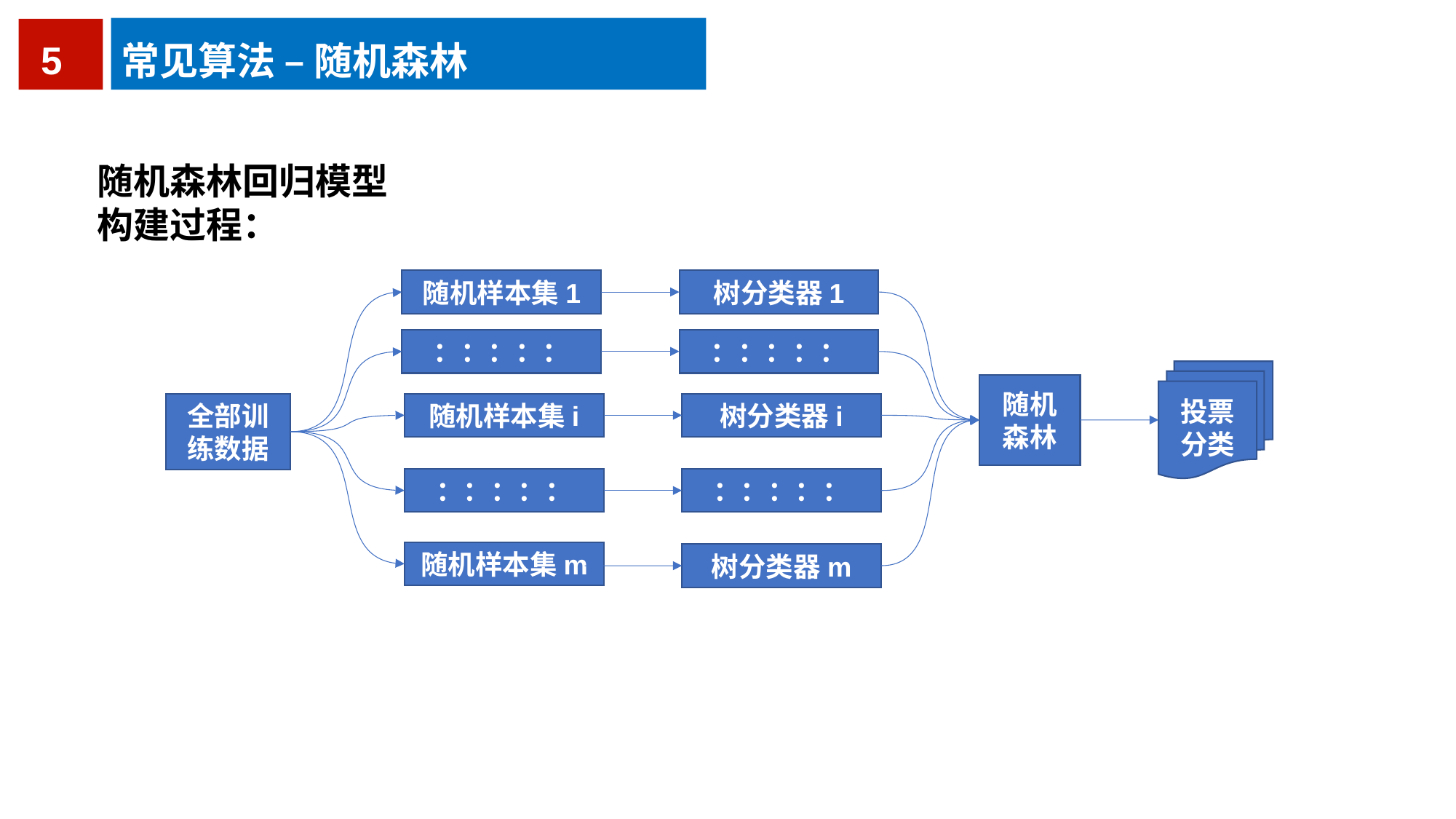

5
常见算法 – 随机森林

随机森林回归模型构建过程：
随机样本集1
树分类器1
：：：：：
：：：：：
投票分类
随机森林
全部训练数据
随机样本集i
树分类器i
：：：：：
：：：：：
随机样本集m
树分类器m